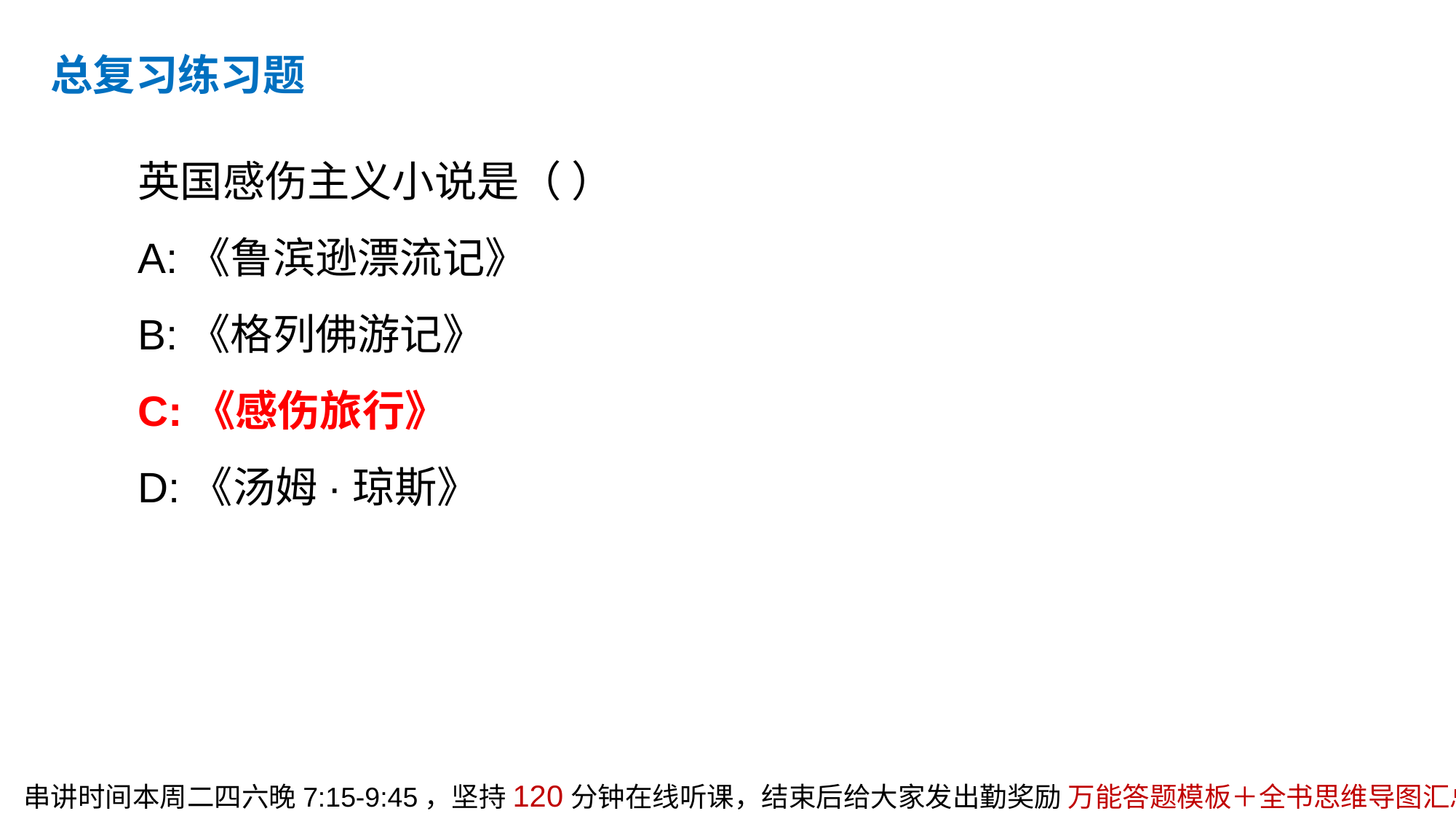

总复习练习题
英国感伤主义小说是（ ）
A:《鲁滨逊漂流记》
B:《格列佛游记》
C:《感伤旅行》
D:《汤姆·琼斯》